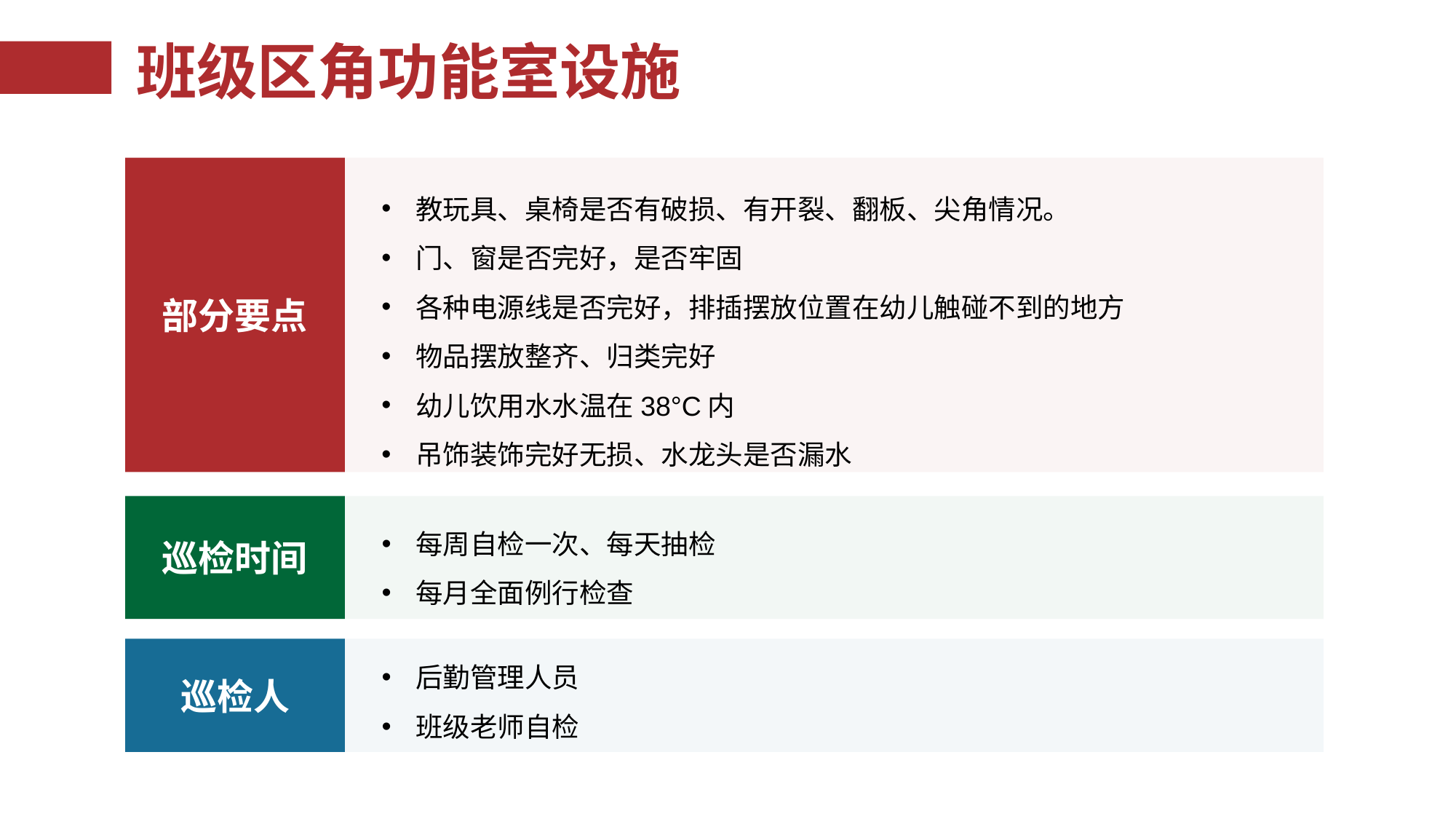

# 班级区角功能室设施

部分要点

教玩具、桌椅是否有破损、有开裂、翻板、尖角情况。
门、窗是否完好，是否牢固
各种电源线是否完好，排插摆放位置在幼儿触碰不到的地方
物品摆放整齐、归类完好
幼儿饮用水水温在38°C内
吊饰装饰完好无损、水龙头是否漏水
巡检时间

每周自检一次、每天抽检
每月全面例行检查
巡检人

后勤管理人员
班级老师自检